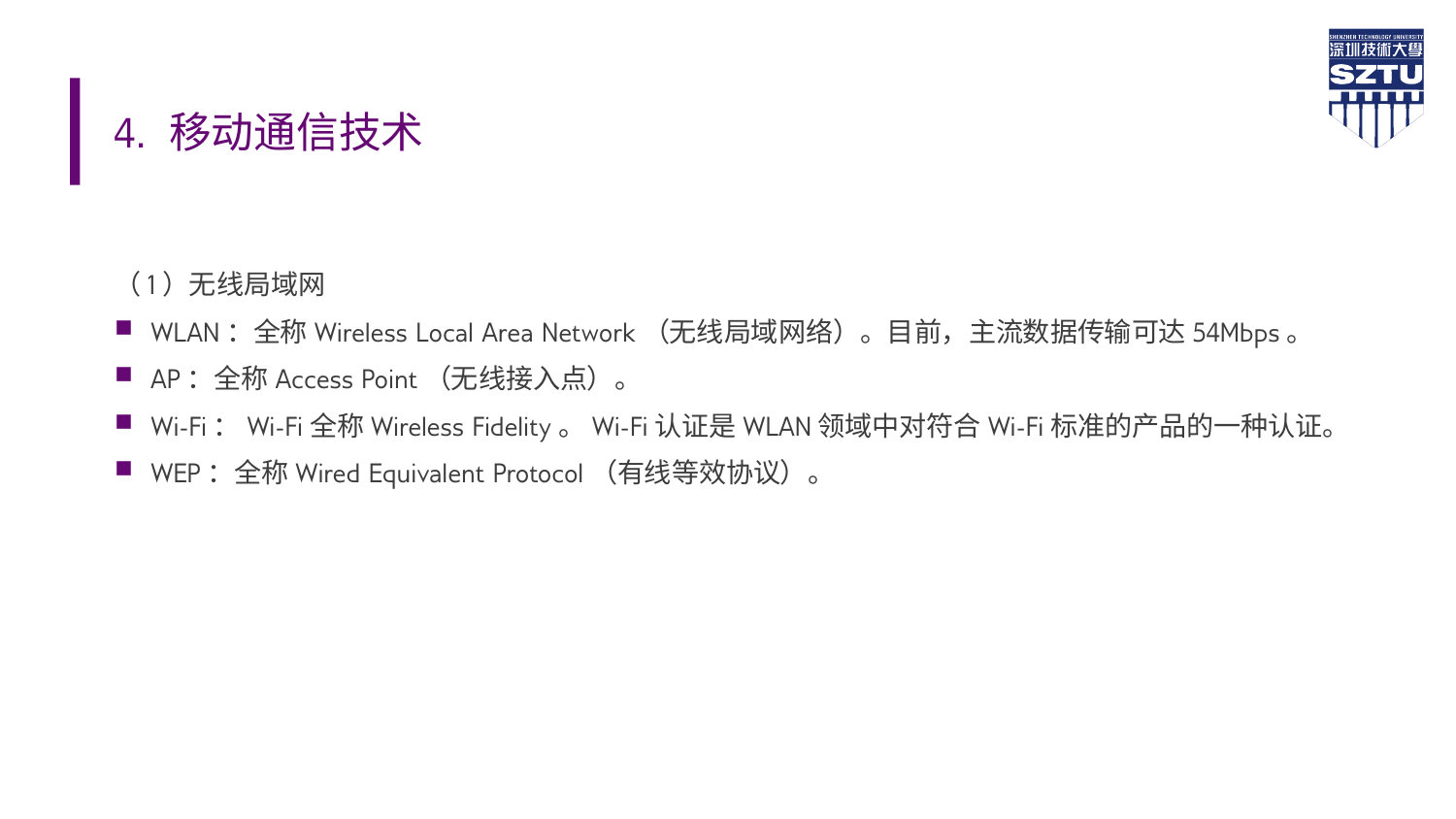

# 4. 移动通信技术
（1）无线局域网
WLAN：全称Wireless Local Area Network（无线局域网络）。目前，主流数据传输可达54Mbps。
AP：全称Access Point（无线接入点）。
Wi-Fi：Wi-Fi全称Wireless Fidelity。Wi-Fi认证是WLAN领域中对符合Wi-Fi标准的产品的一种认证。
WEP：全称Wired Equivalent Protocol（有线等效协议）。